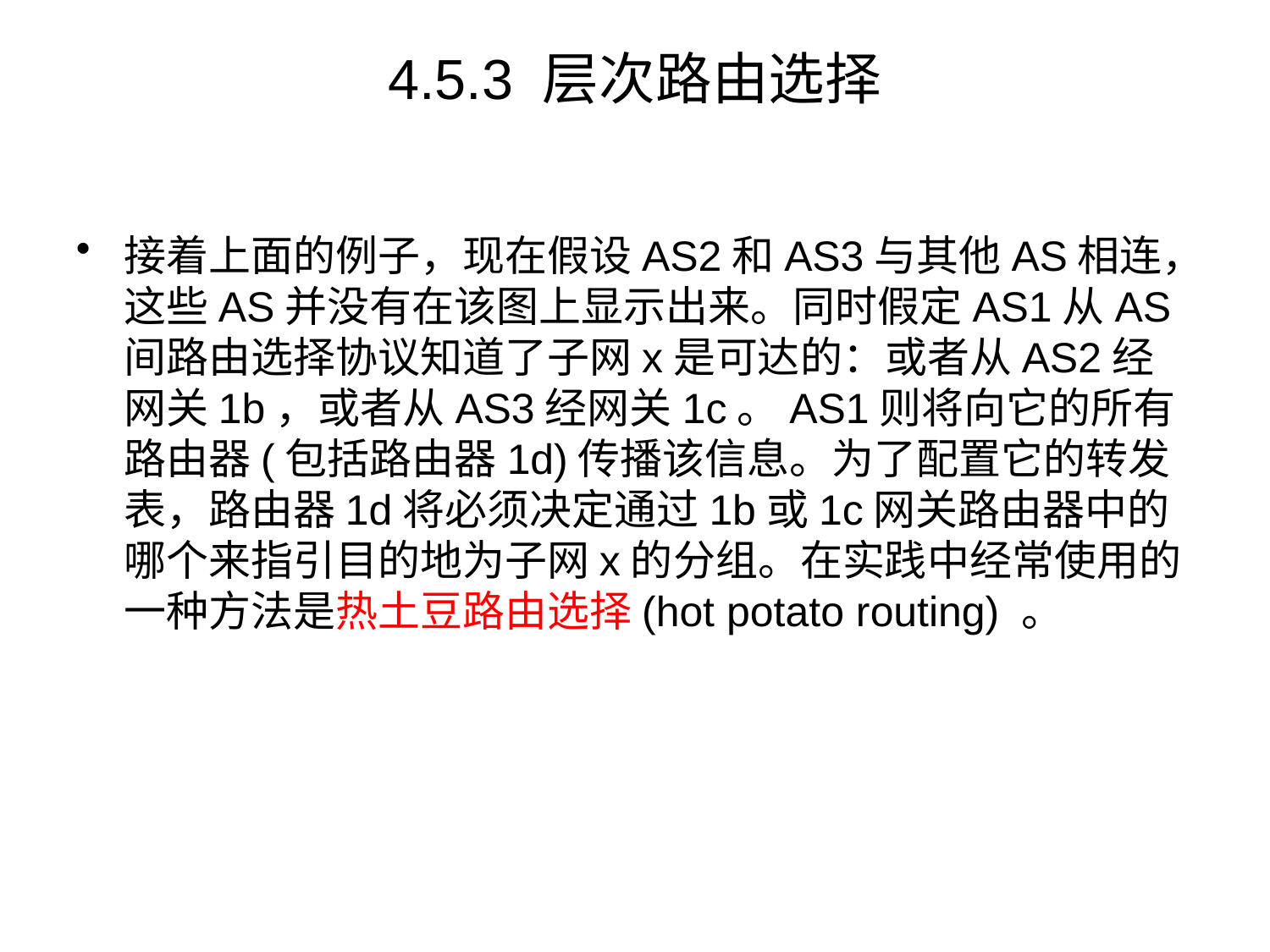

# 4.5.3 层次路由选择
接着上面的例子，现在假设AS2和AS3与其他AS相连，这些AS并没有在该图上显示出来。同时假定AS1从AS间路由选择协议知道了子网x是可达的：或者从AS2经网关1b，或者从AS3经网关1c。AS1则将向它的所有路由器(包括路由器1d)传播该信息。为了配置它的转发表，路由器1d将必须决定通过1b或1c网关路由器中的哪个来指引目的地为子网x的分组。在实践中经常使用的一种方法是热土豆路由选择(hot potato routing) 。